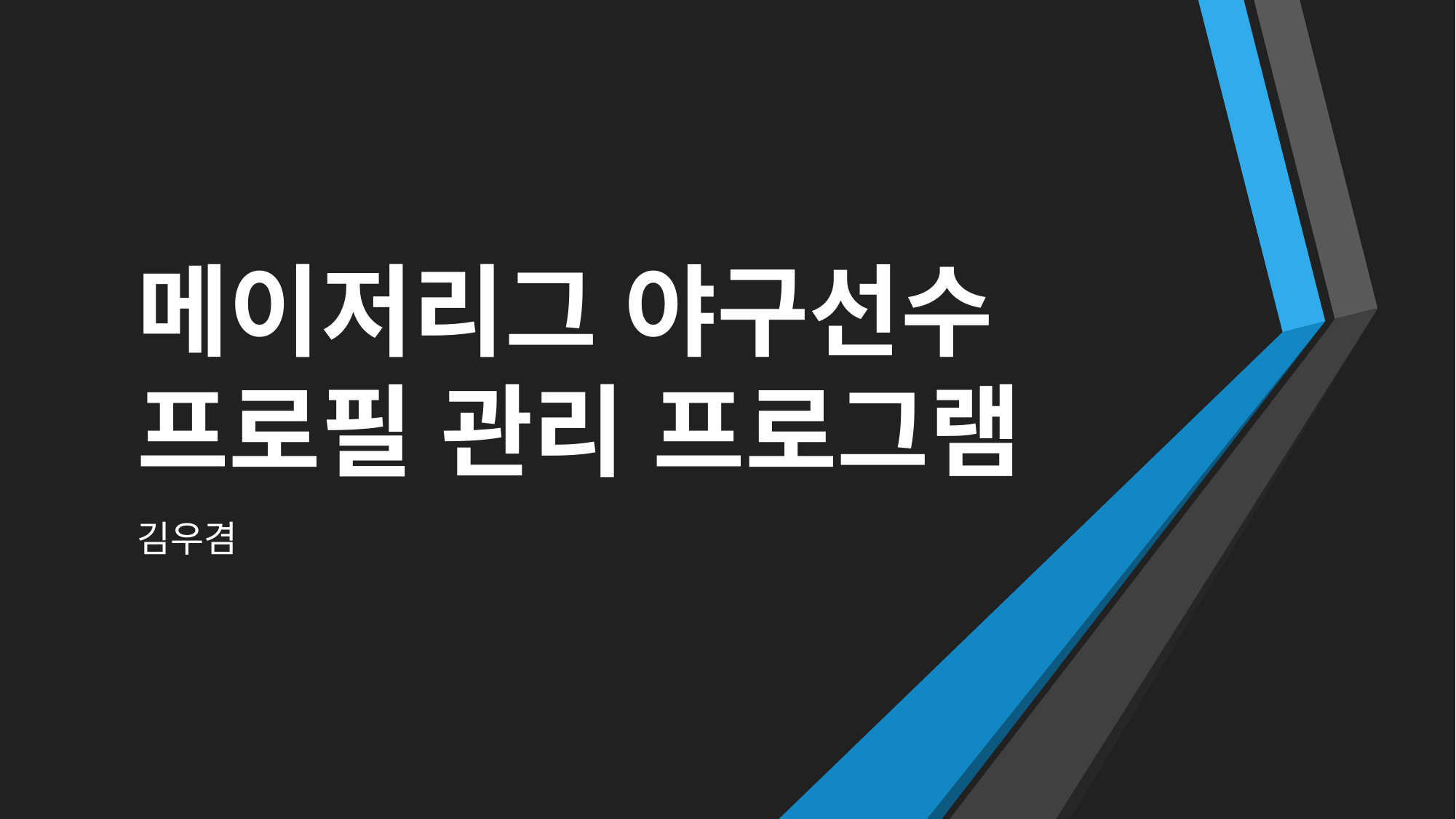

# 메이저리그 야구선수 프로필 관리 프로그램
김우겸